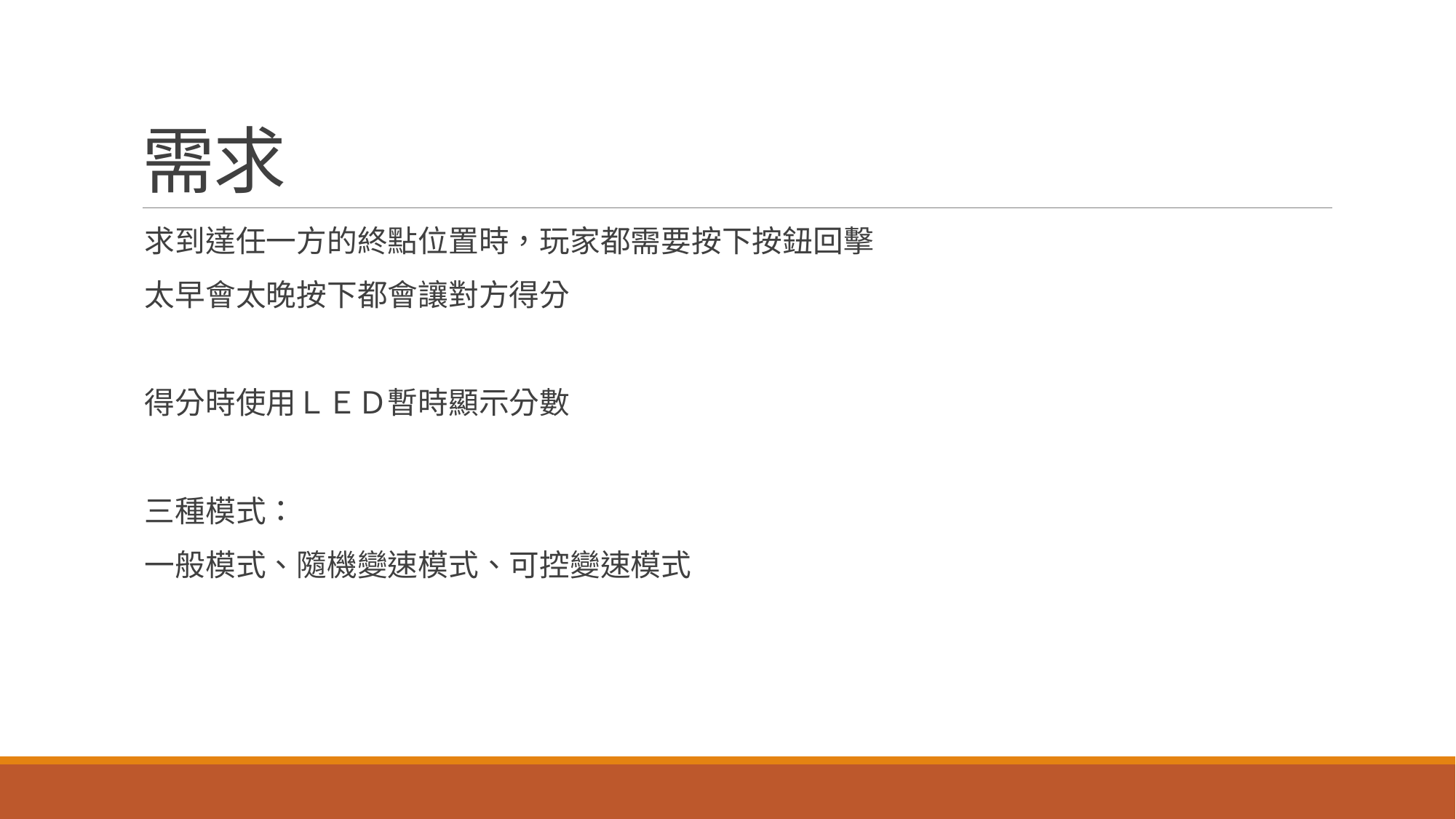

# 需求
求到達任一方的終點位置時，玩家都需要按下按鈕回擊
太早會太晚按下都會讓對方得分

得分時使用ＬＥＤ暫時顯示分數

三種模式：
一般模式、隨機變速模式、可控變速模式